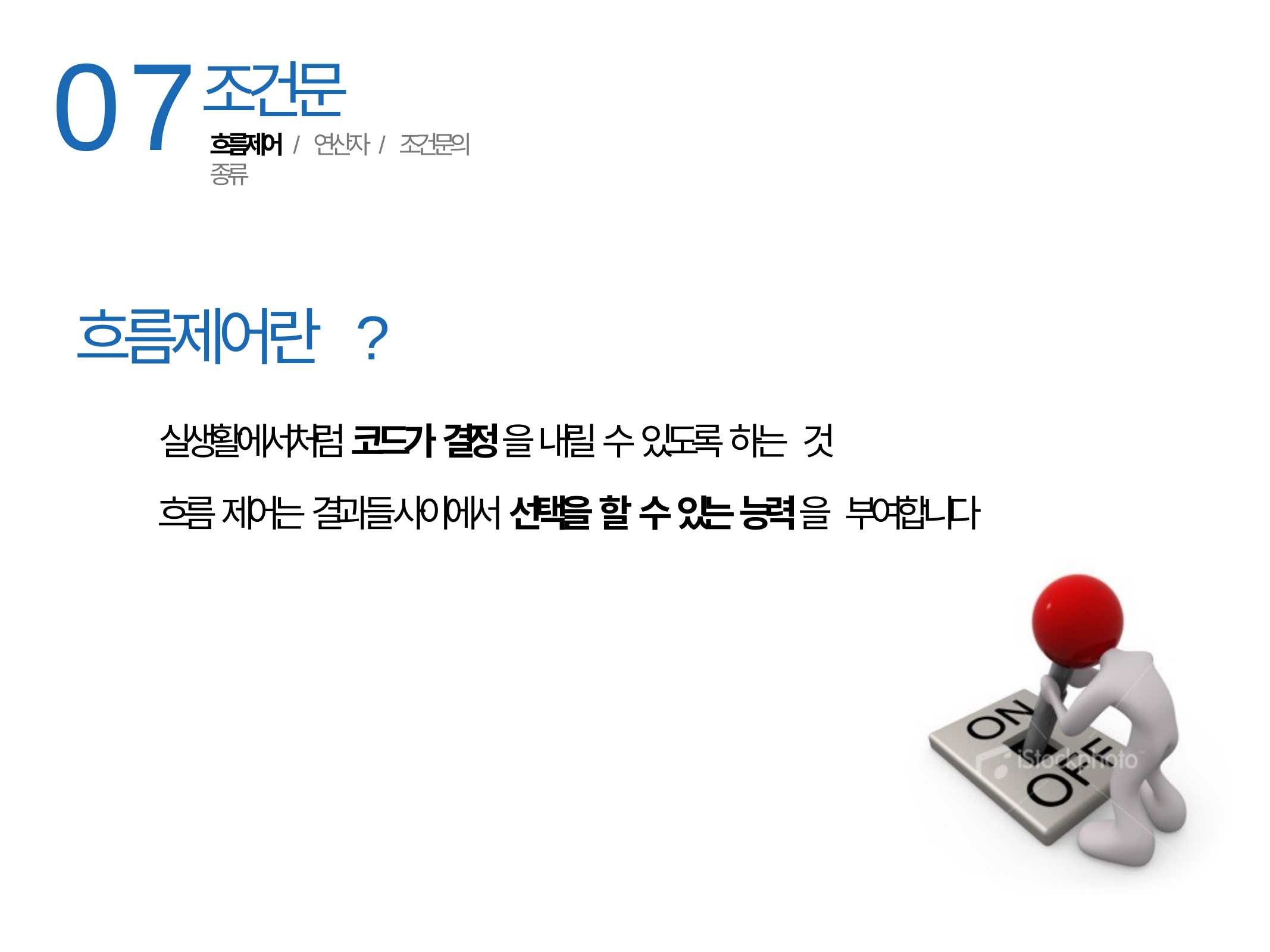

07
조건문
흐름제어  / 연산자 / 조건문의 종류
흐름제어란 ?
실생활에서처럼  코드가  결정을  내릴  수  있도록  하는  것
흐름  제어는  결과들  사이에서  선택을  할  수  있는  능력을  부여합니다